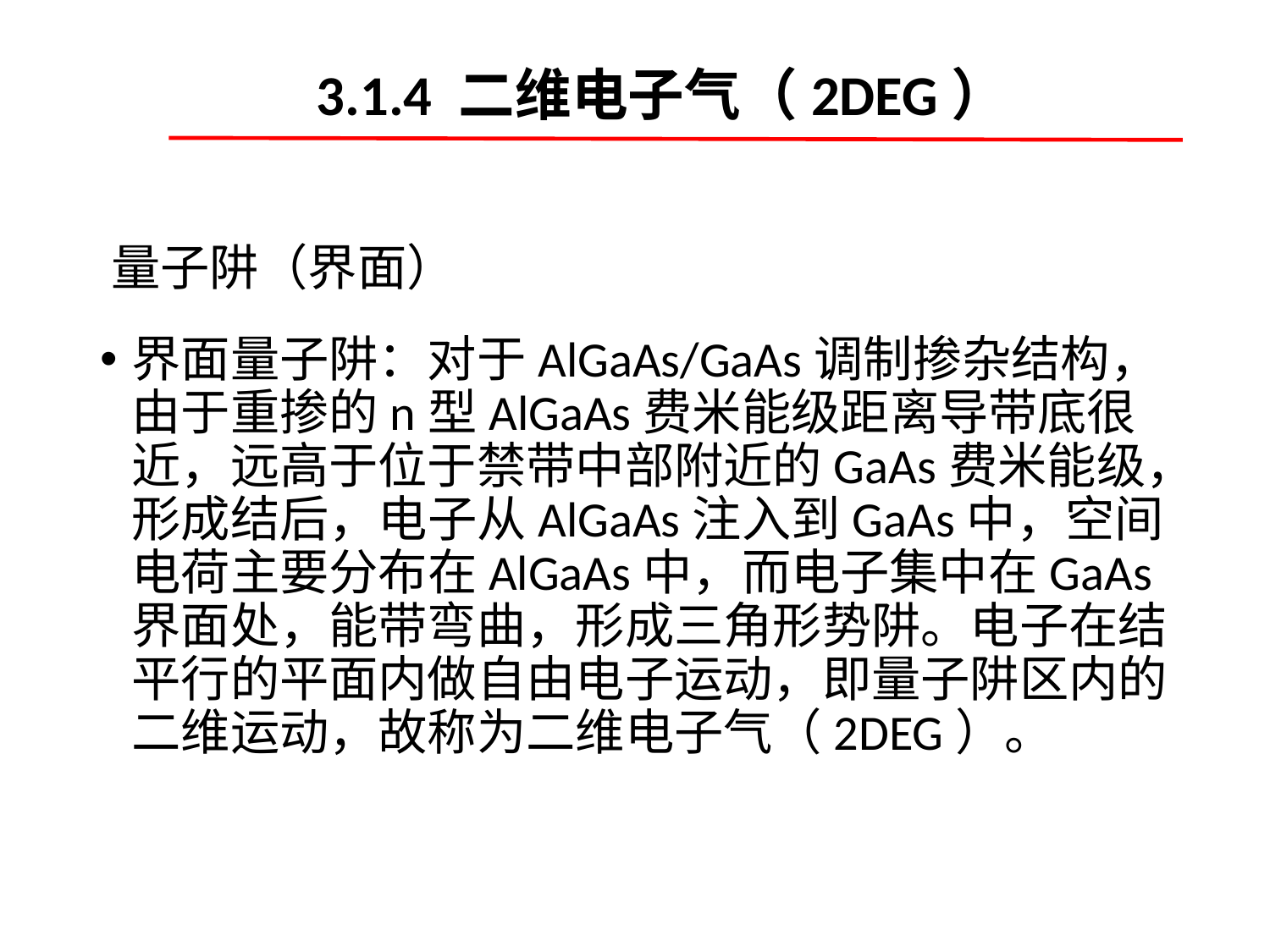

3.1.4 二维电子气（2DEG）

# 量子阱（界面）
界面量子阱：对于AlGaAs/GaAs调制掺杂结构，由于重掺的n型AlGaAs费米能级距离导带底很近，远高于位于禁带中部附近的GaAs费米能级，形成结后，电子从AlGaAs注入到GaAs中，空间电荷主要分布在AlGaAs中，而电子集中在GaAs界面处，能带弯曲，形成三角形势阱。电子在结平行的平面内做自由电子运动，即量子阱区内的二维运动，故称为二维电子气（2DEG）。

31